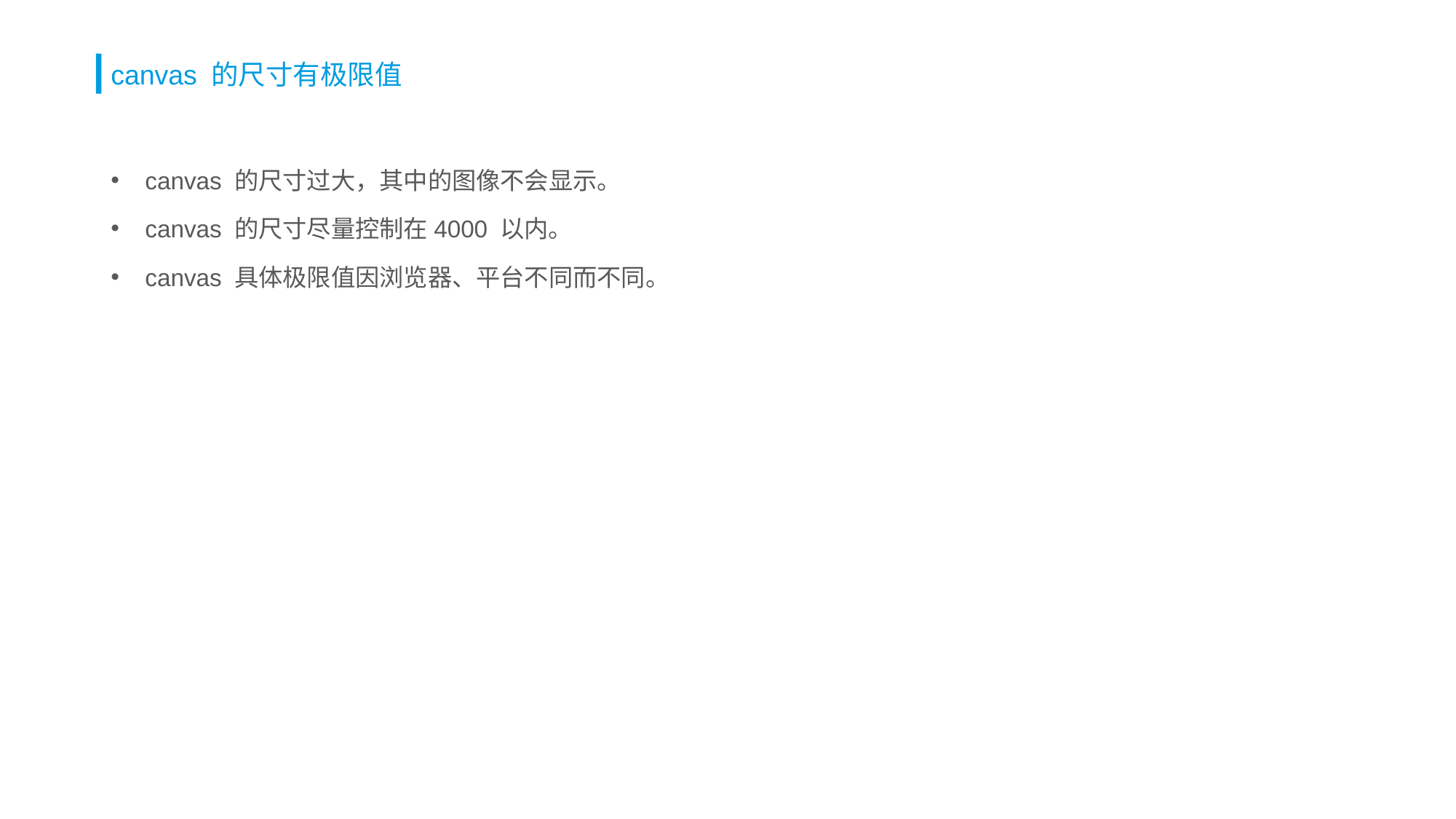

# canvas 的尺寸有极限值
canvas 的尺寸过大，其中的图像不会显示。
canvas 的尺寸尽量控制在4000 以内。
canvas 具体极限值因浏览器、平台不同而不同。